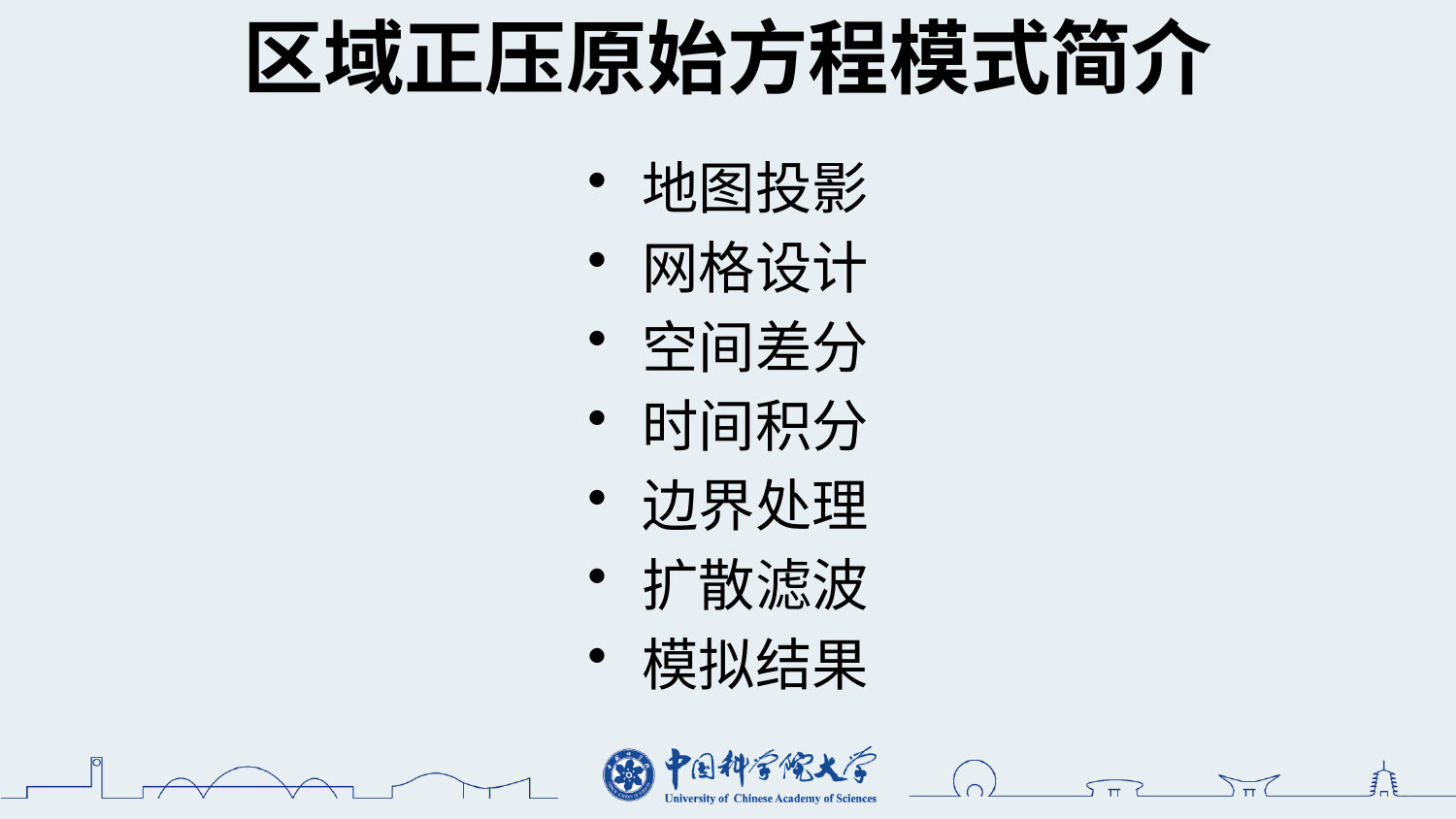

# 区域正压原始方程模式简介
地图投影
网格设计
空间差分
时间积分
边界处理
扩散滤波
模拟结果